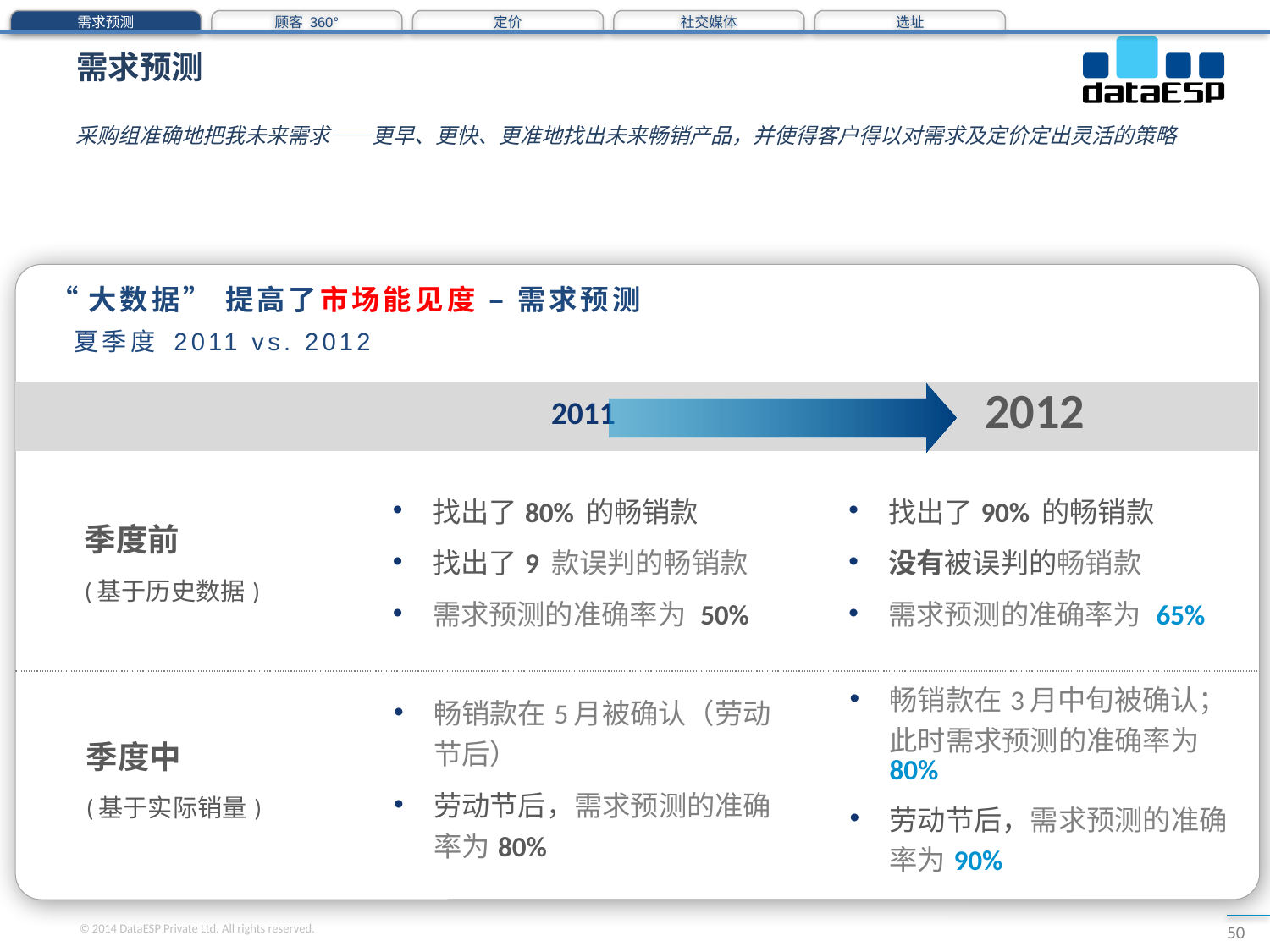

需求预测
顾客 360°

定价
社交媒体
选址
# 需求预测
采购组准确地把我未来需求——更早、更快、更准地找出未来畅销产品，并使得客户得以对需求及定价定出灵活的策略

“大数据” 提高了市场能见度 – 需求预测
  夏季度 2011 vs. 2012
|  | 2011 | 2012 |
| --- | --- | --- |
| 季度前 (基于历史数据) | 找出了80% 的畅销款 找出了9 款误判的畅销款 需求预测的准确率为 50% | 找出了90% 的畅销款 没有被误判的畅销款 需求预测的准确率为 65% |
| 季度中 (基于实际销量) | 畅销款在5月被确认（劳动节后） 劳动节后，需求预测的准确率为80% | 畅销款在3月中旬被确认；此时需求预测的准确率为 80% 劳动节后，需求预测的准确率为90% |